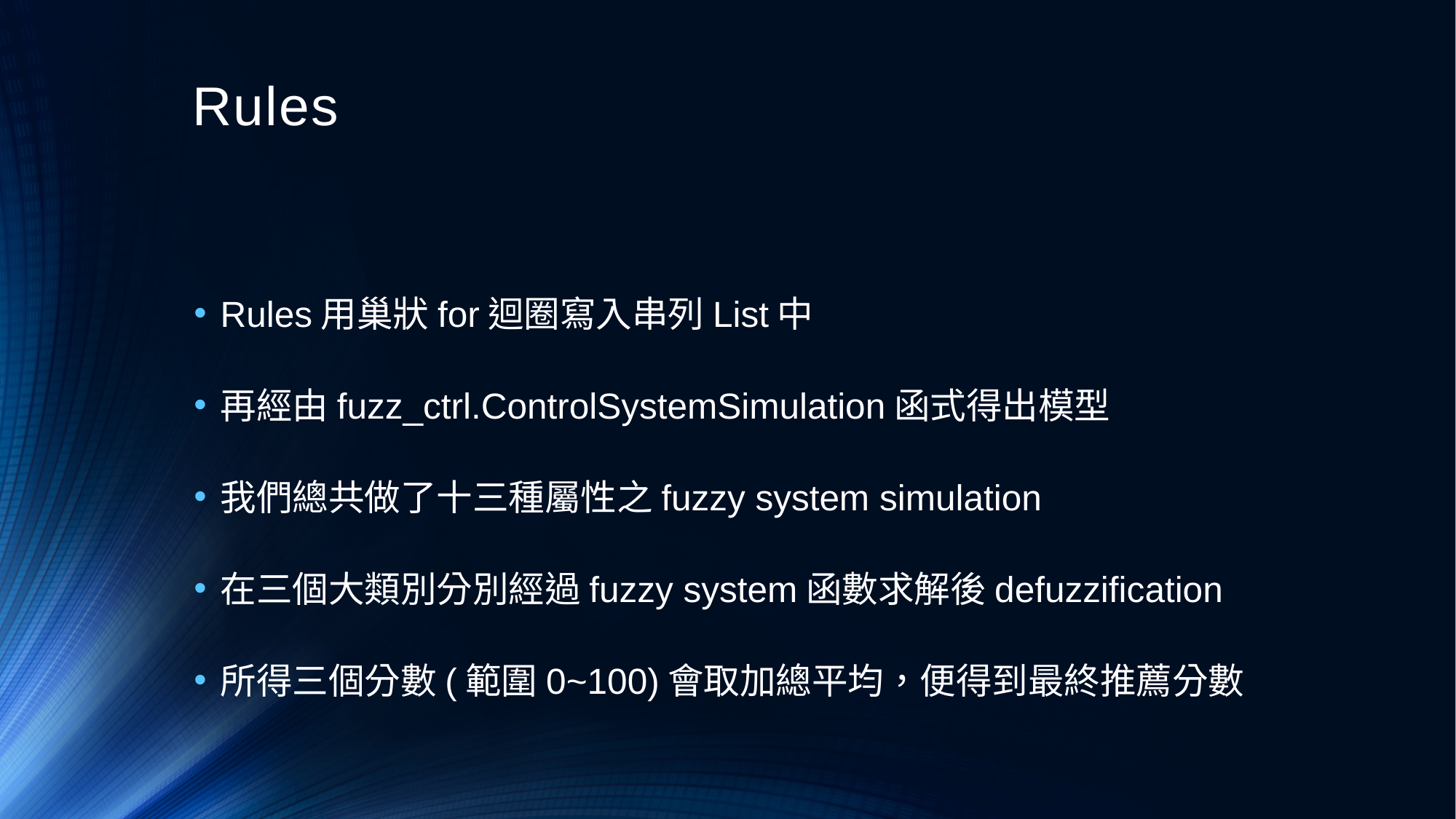

# Rules
Rules用巢狀for迴圈寫入串列List中
再經由fuzz_ctrl.ControlSystemSimulation函式得出模型
我們總共做了十三種屬性之fuzzy system simulation
在三個大類別分別經過fuzzy system函數求解後defuzzification
所得三個分數(範圍0~100)會取加總平均，便得到最終推薦分數